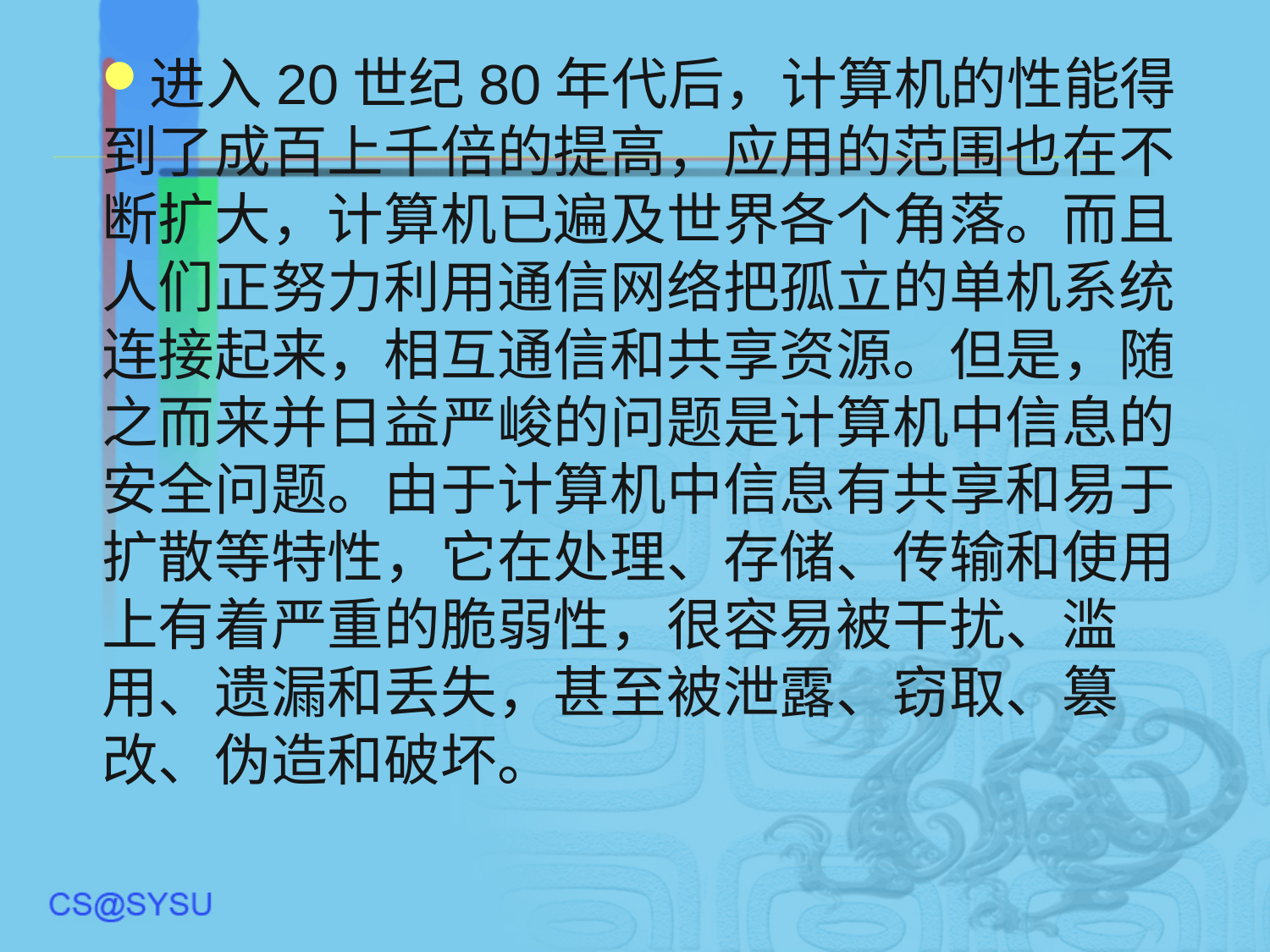

进入20世纪80年代后，计算机的性能得到了成百上千倍的提高，应用的范围也在不断扩大，计算机已遍及世界各个角落。而且人们正努力利用通信网络把孤立的单机系统连接起来，相互通信和共享资源。但是，随之而来并日益严峻的问题是计算机中信息的安全问题。由于计算机中信息有共享和易于扩散等特性，它在处理、存储、传输和使用上有着严重的脆弱性，很容易被干扰、滥用、遗漏和丢失，甚至被泄露、窃取、篡改、伪造和破坏。